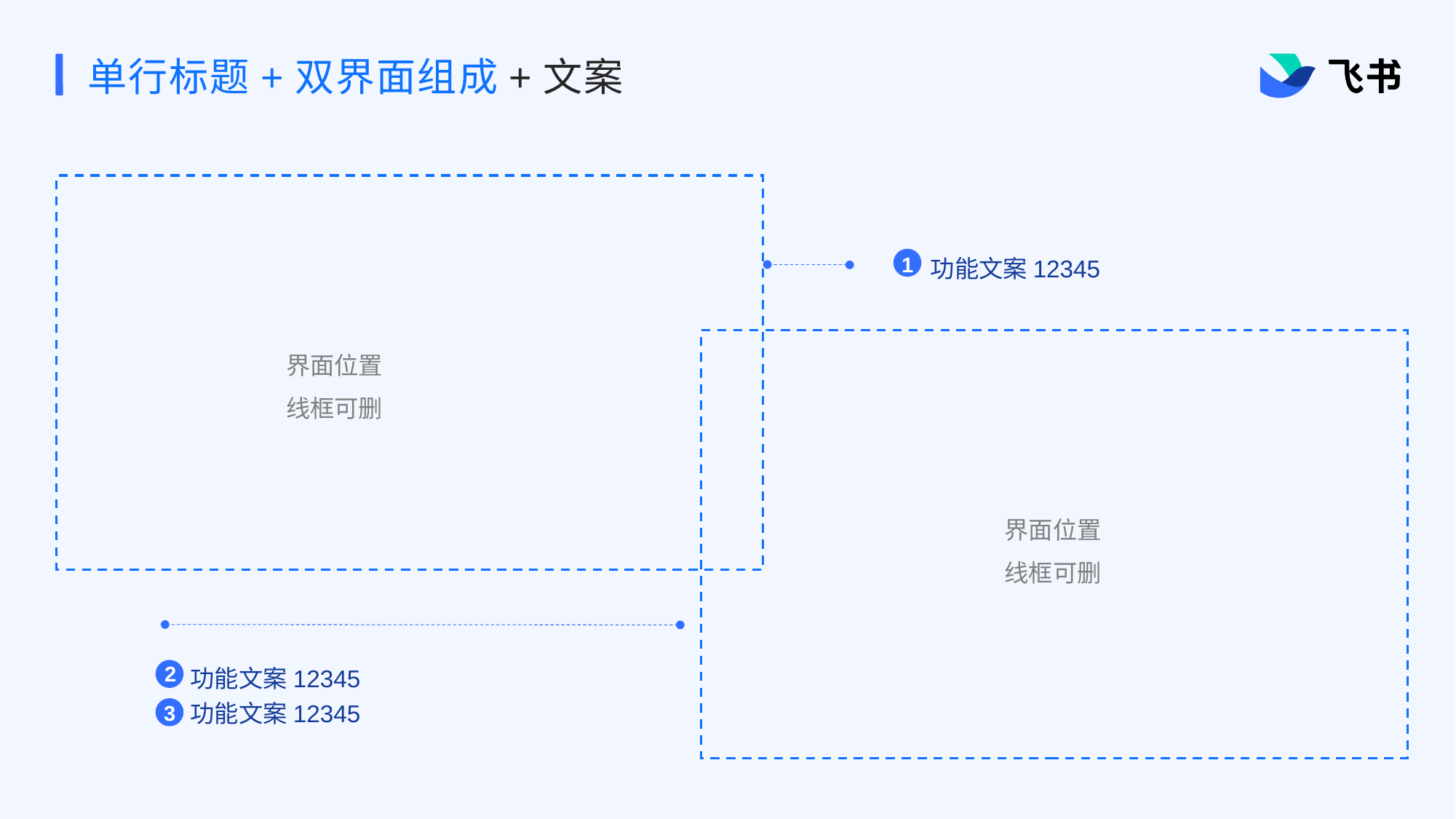

# 单行标题+双界面组成+文案

功能文案12345
1

界面位置线框可删

界面位置线框可删

功能文案12345
功能文案12345
2

3